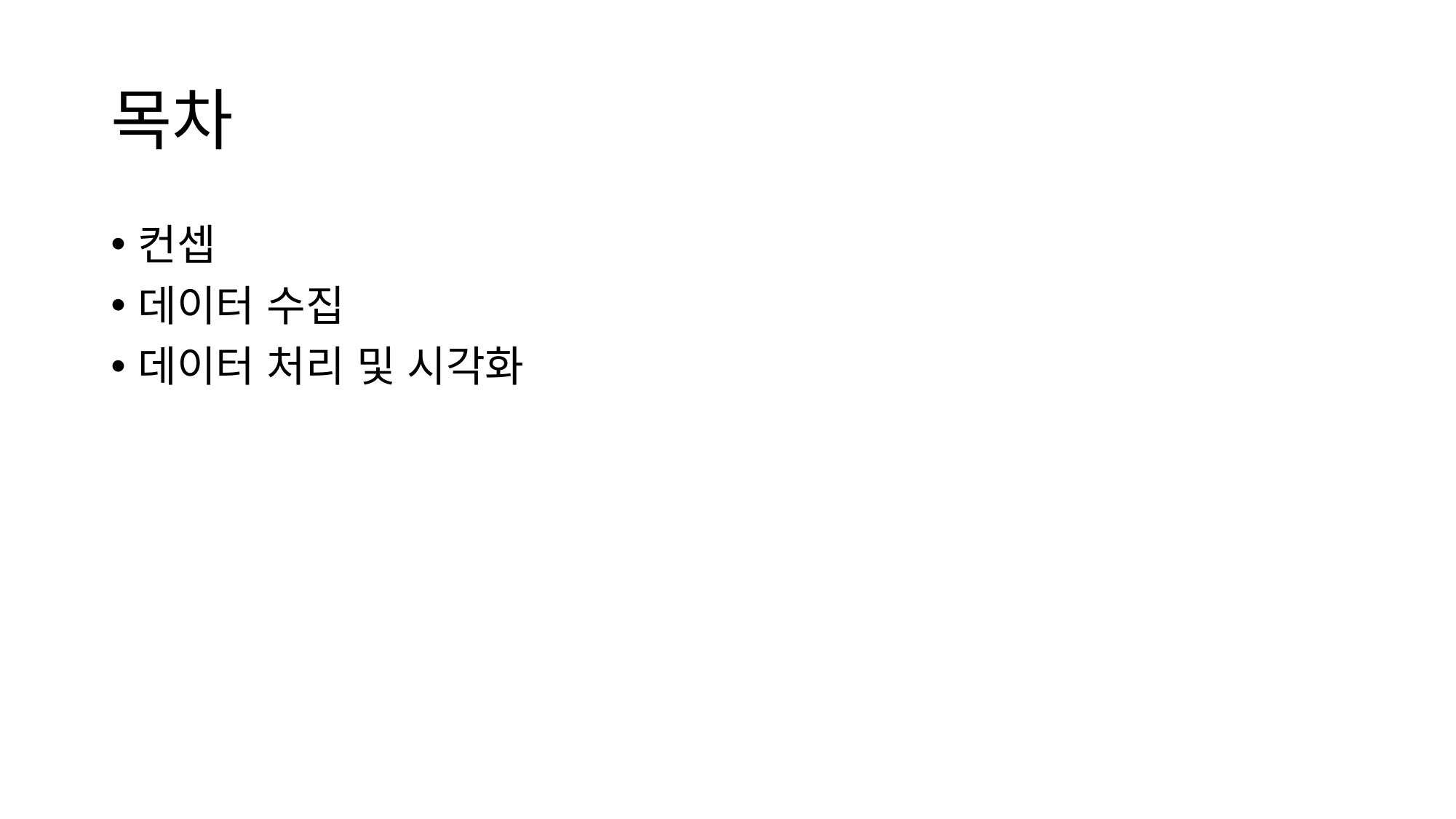

# 목차
컨셉
데이터 수집
데이터 처리 및 시각화